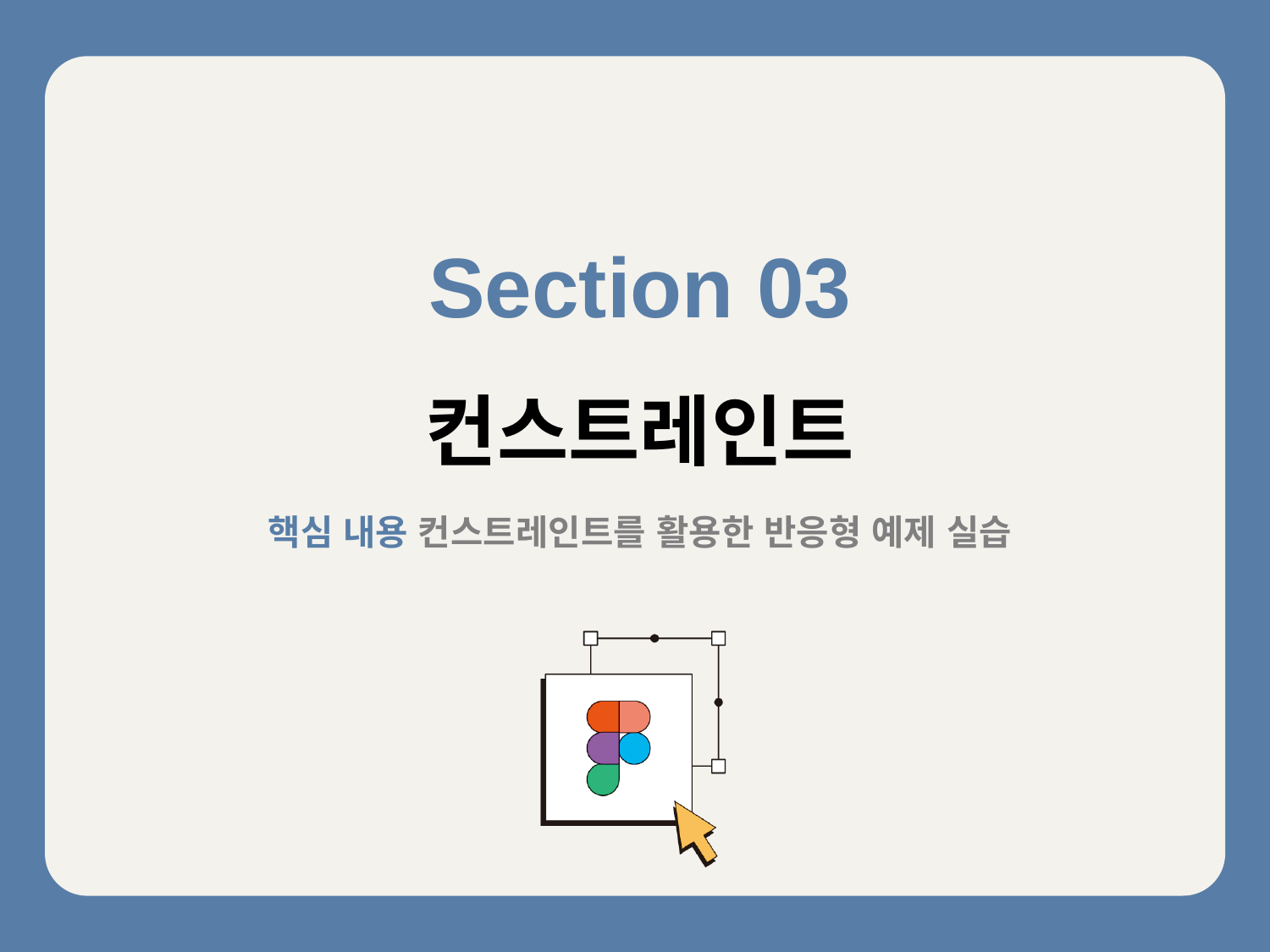

Section 03
컨스트레인트
핵심 내용 컨스트레인트를 활용한 반응형 예제 실습